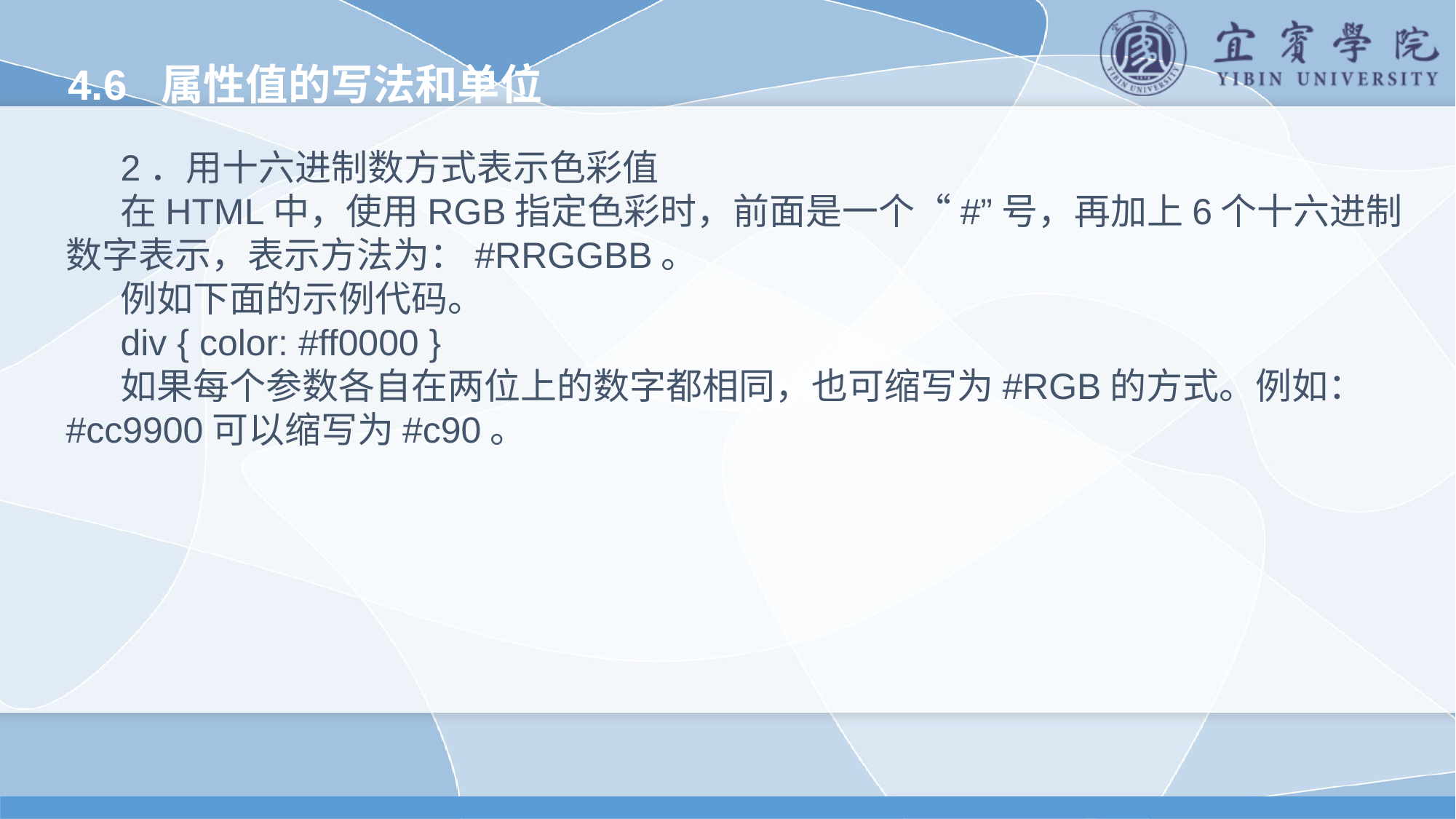

4.6  属性值的写法和单位
2．用十六进制数方式表示色彩值
在HTML中，使用RGB指定色彩时，前面是一个“#”号，再加上6个十六进制数字表示，表示方法为：#RRGGBB。
例如下面的示例代码。
div { color: #ff0000 }
如果每个参数各自在两位上的数字都相同，也可缩写为#RGB的方式。例如：#cc9900可以缩写为#c90。